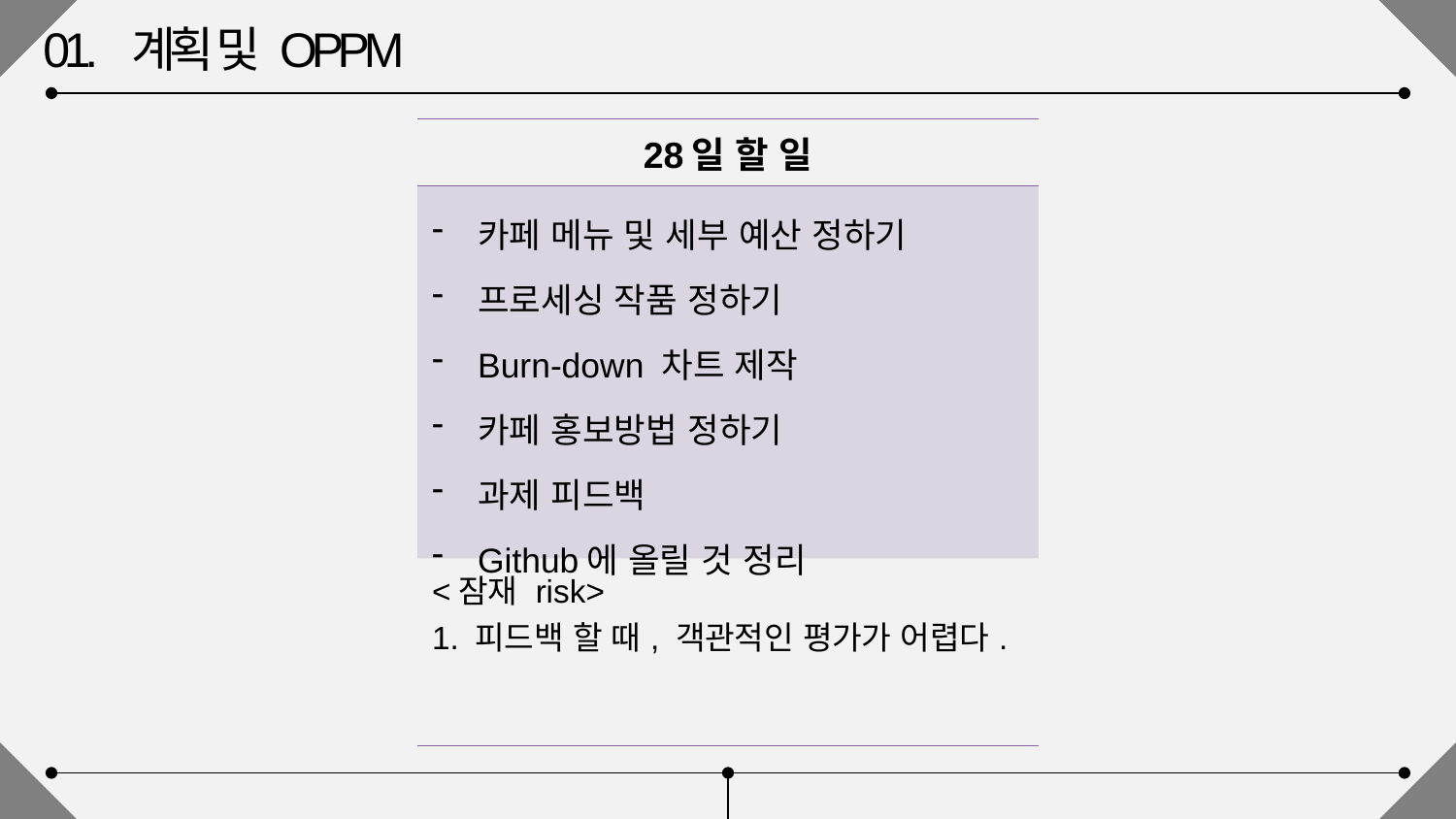

01.  계획 및 OPPM
| 28일 할 일 |
| --- |
| 카페 메뉴 및 세부 예산 정하기 프로세싱 작품 정하기 Burn-down 차트 제작 카페 홍보방법 정하기 과제 피드백 Github에 올릴 것 정리 |
| <잠재 risk> 1. 피드백 할 때, 객관적인 평가가 어렵다. |